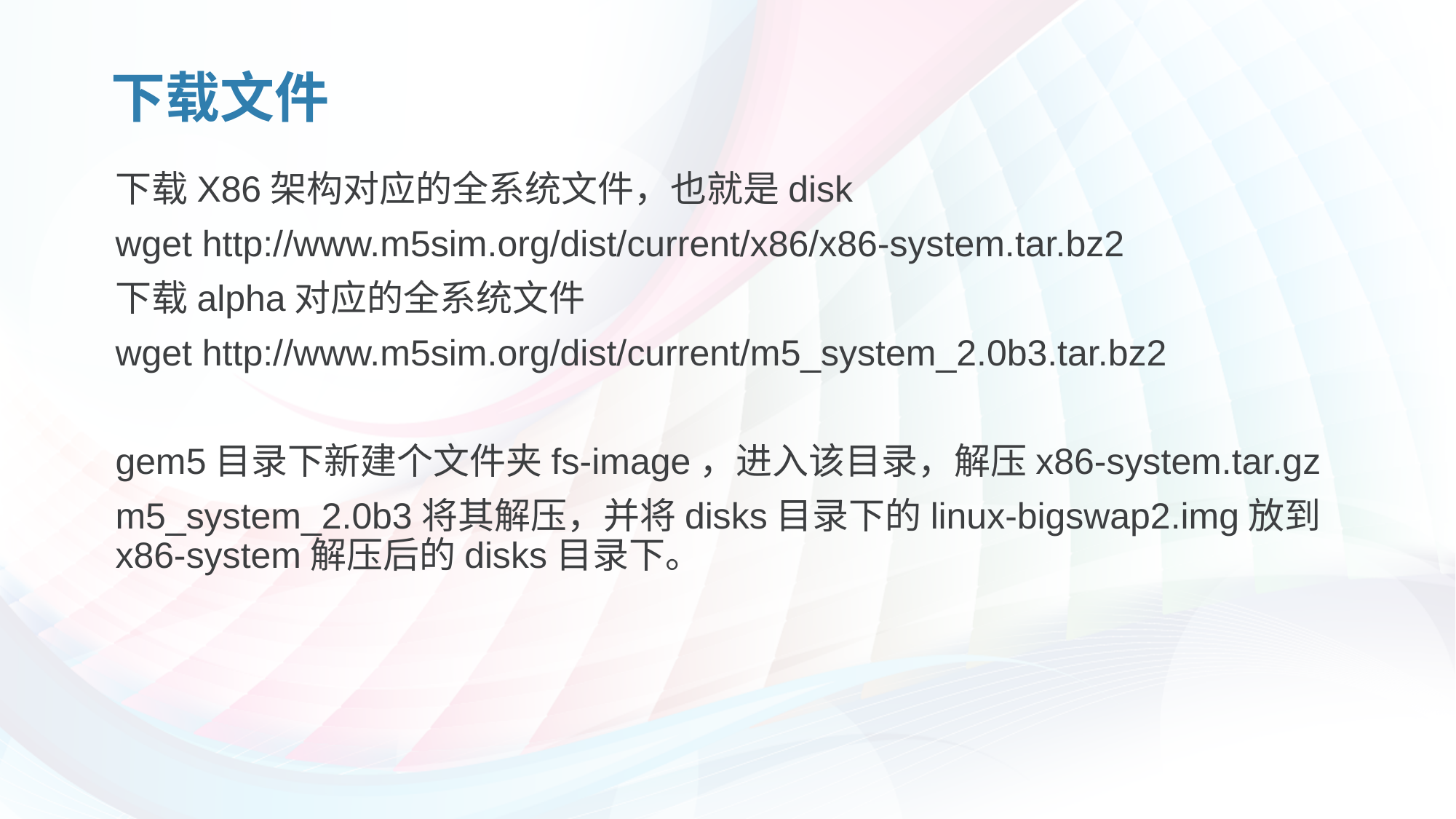

# 下载文件
下载X86架构对应的全系统文件，也就是disk
wget http://www.m5sim.org/dist/current/x86/x86-system.tar.bz2
下载alpha对应的全系统文件
wget http://www.m5sim.org/dist/current/m5_system_2.0b3.tar.bz2

gem5目录下新建个文件夹fs-image，进入该目录，解压x86-system.tar.gz
m5_system_2.0b3将其解压，并将disks目录下的linux-bigswap2.img放到x86-system解压后的disks目录下。